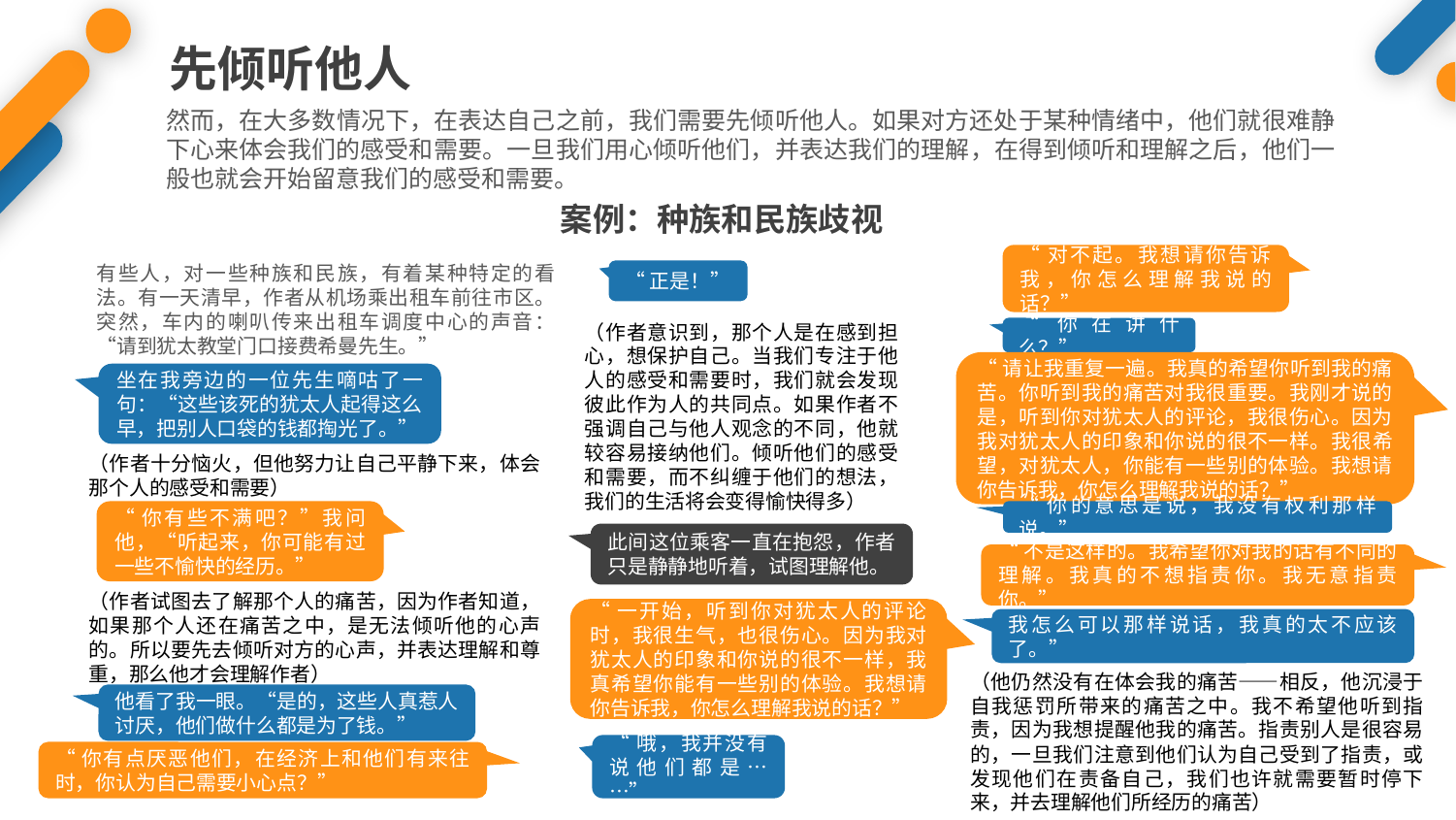

先倾听他人
然而，在大多数情况下，在表达自己之前，我们需要先倾听他人。如果对方还处于某种情绪中，他们就很难静下心来体会我们的感受和需要。一旦我们用心倾听他们，并表达我们的理解，在得到倾听和理解之后，他们一般也就会开始留意我们的感受和需要。
案例：种族和民族歧视
“对不起。我想请你告诉我，你怎么理解我说的话？”
有些人，对一些种族和民族，有着某种特定的看法。有一天清早，作者从机场乘出租车前往市区。突然，车内的喇叭传来出租车调度中心的声音：“请到犹太教堂门口接费希曼先生。”
“正是！”
（作者意识到，那个人是在感到担心，想保护自己。当我们专注于他人的感受和需要时，我们就会发现彼此作为人的共同点。如果作者不强调自己与他人观念的不同，他就较容易接纳他们。倾听他们的感受和需要，而不纠缠于他们的想法，我们的生活将会变得愉快得多）
“你在讲什么？”
“请让我重复一遍。我真的希望你听到我的痛苦。你听到我的痛苦对我很重要。我刚才说的是，听到你对犹太人的评论，我很伤心。因为我对犹太人的印象和你说的很不一样。我很希望，对犹太人，你能有一些别的体验。我想请你告诉我，你怎么理解我说的话？”
坐在我旁边的一位先生嘀咕了一句：“这些该死的犹太人起得这么早，把别人口袋的钱都掏光了。”
（作者十分恼火，但他努力让自己平静下来，体会那个人的感受和需要）
“你有些不满吧？”我问他，“听起来，你可能有过一些不愉快的经历。”
“你的意思是说，我没有权利那样说。”
此间这位乘客一直在抱怨，作者只是静静地听着，试图理解他。
“不是这样的。我希望你对我的话有不同的理解。我真的不想指责你。我无意指责你。”
（作者试图去了解那个人的痛苦，因为作者知道，如果那个人还在痛苦之中，是无法倾听他的心声的。所以要先去倾听对方的心声，并表达理解和尊重，那么他才会理解作者）
“一开始，听到你对犹太人的评论时，我很生气，也很伤心。因为我对犹太人的印象和你说的很不一样，我真希望你能有一些别的体验。我想请你告诉我，你怎么理解我说的话？”
我怎么可以那样说话，我真的太不应该了。”
（他仍然没有在体会我的痛苦——相反，他沉浸于自我惩罚所带来的痛苦之中。我不希望他听到指责，因为我想提醒他我的痛苦。指责别人是很容易的，一旦我们注意到他们认为自己受到了指责，或发现他们在责备自己，我们也许就需要暂时停下来，并去理解他们所经历的痛苦）
他看了我一眼。“是的，这些人真惹人讨厌，他们做什么都是为了钱。”
“哦，我并没有说他们都是……”
“你有点厌恶他们，在经济上和他们有来往时，你认为自己需要小心点？”